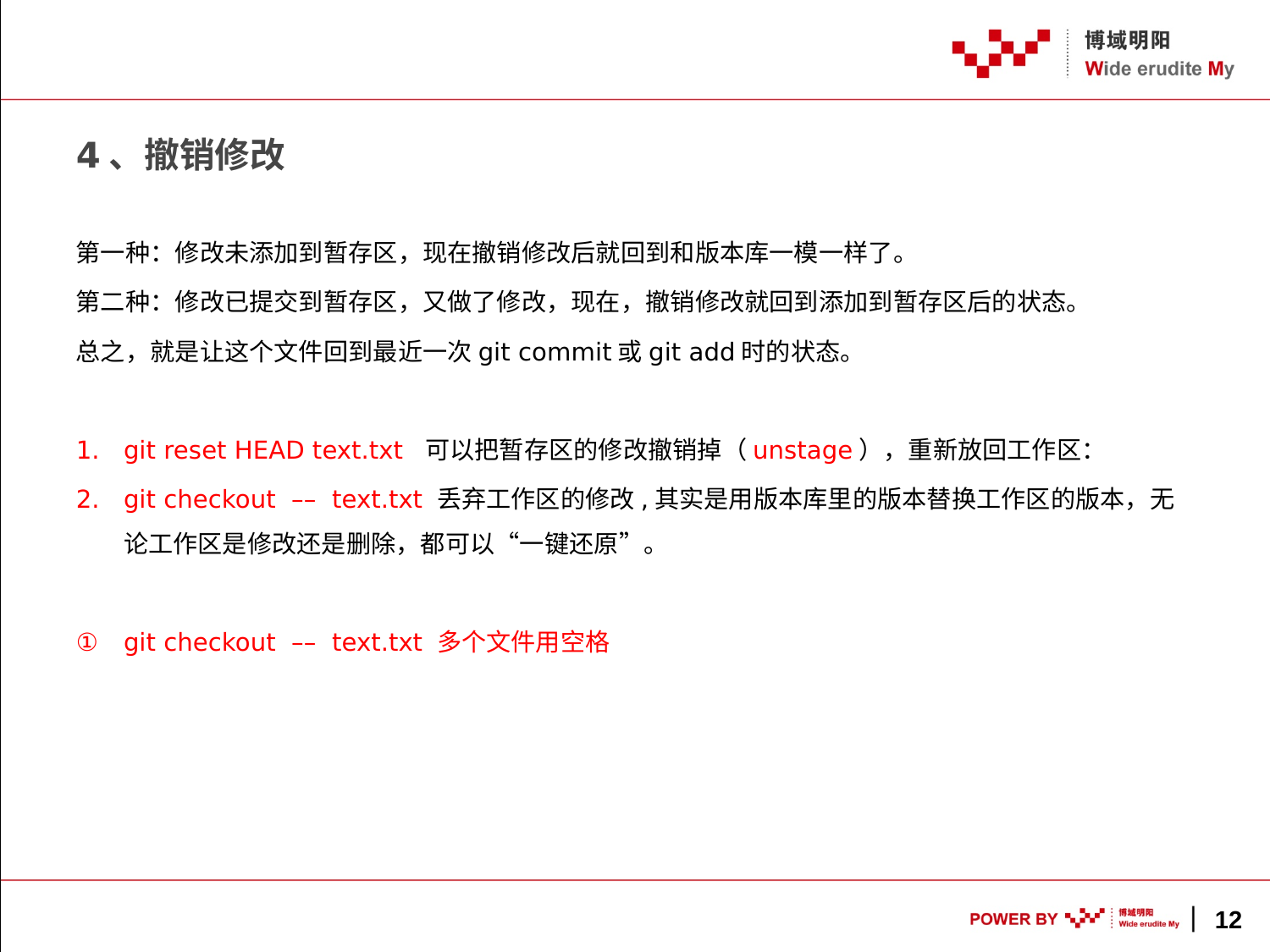

# 4、撤销修改
第一种：修改未添加到暂存区，现在撤销修改后就回到和版本库一模一样了。
第二种：修改已提交到暂存区，又做了修改，现在，撤销修改就回到添加到暂存区后的状态。
总之，就是让这个文件回到最近一次git commit或git add时的状态。

git reset HEAD text.txt  可以把暂存区的修改撤销掉（unstage），重新放回工作区：
git checkout  ––  text.txt 丢弃工作区的修改,其实是用版本库里的版本替换工作区的版本，无论工作区是修改还是删除，都可以“一键还原”。

git checkout  ––  text.txt 多个文件用空格

12